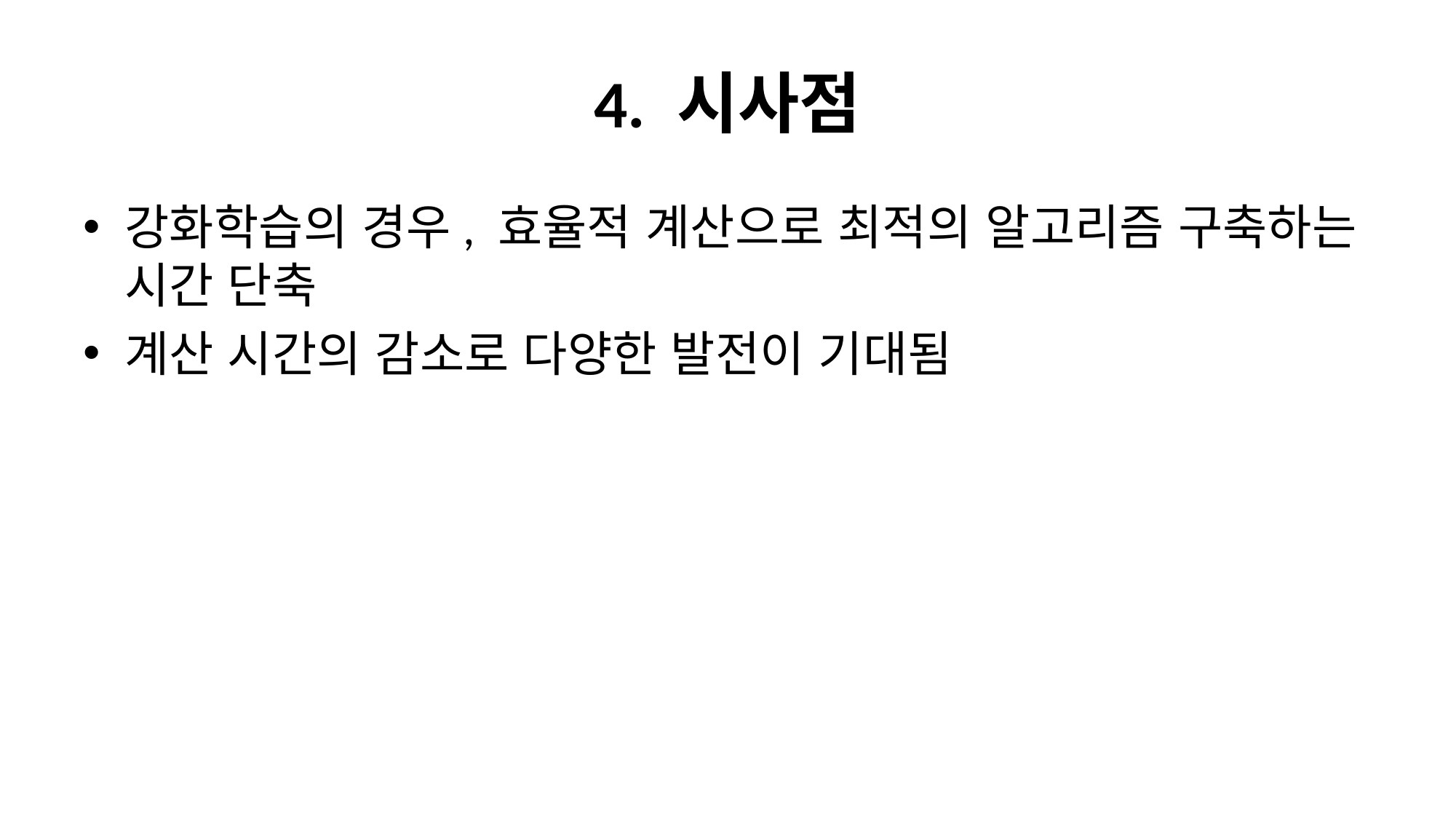

# 4. 시사점
강화학습의 경우, 효율적 계산으로 최적의 알고리즘 구축하는 시간 단축
계산 시간의 감소로 다양한 발전이 기대됨